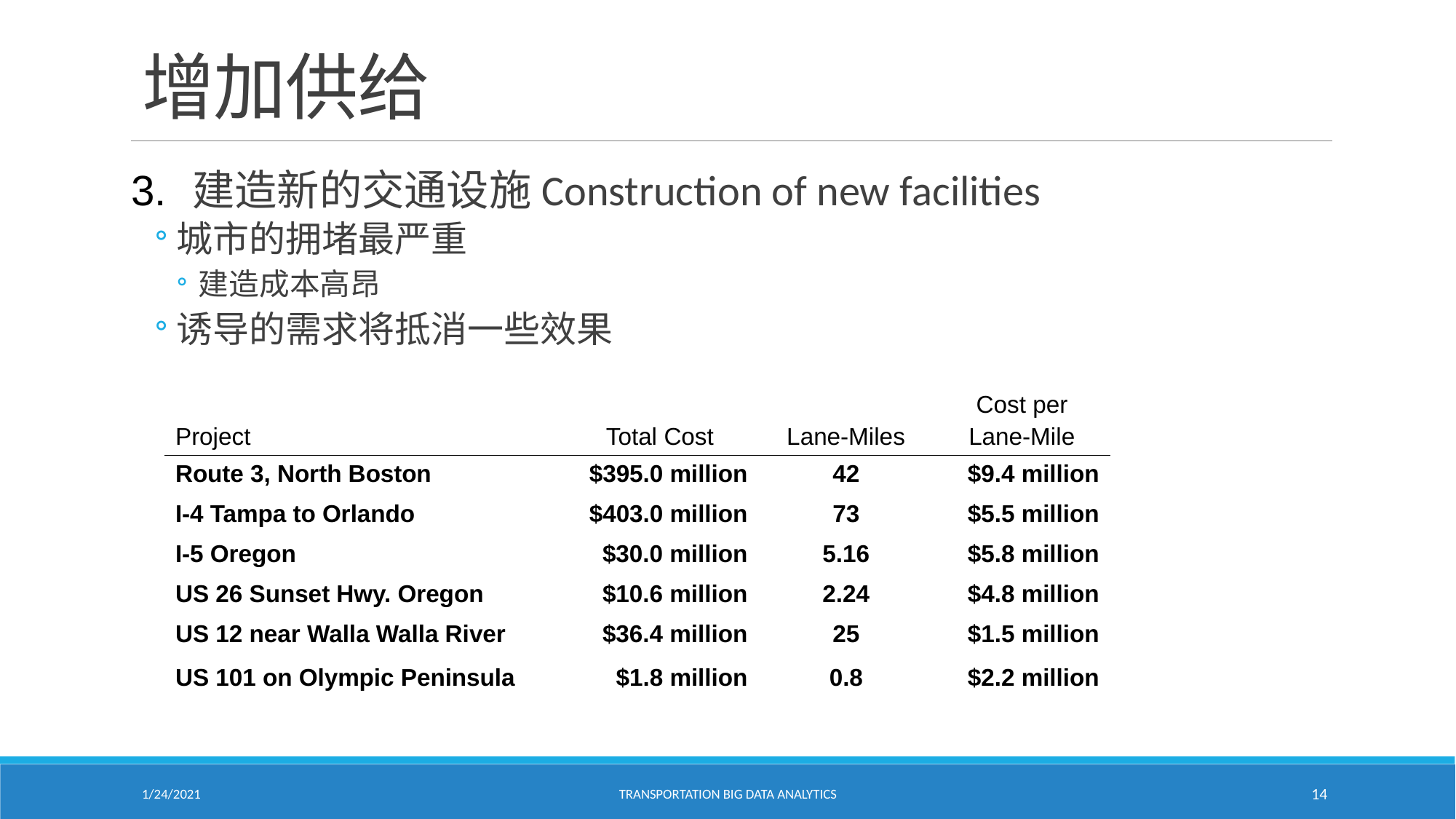

# 增加供给
建造新的交通设施Construction of new facilities
城市的拥堵最严重
建造成本高昂
诱导的需求将抵消一些效果
| Project | Total Cost | Lane-Miles | Cost per Lane-Mile |
| --- | --- | --- | --- |
| Route 3, North Boston | $395.0 million | 42 | $9.4 million |
| I-4 Tampa to Orlando | $403.0 million | 73 | $5.5 million |
| I-5 Oregon | $30.0 million | 5.16 | $5.8 million |
| US 26 Sunset Hwy. Oregon | $10.6 million | 2.24 | $4.8 million |
| US 12 near Walla Walla River | $36.4 million | 25 | $1.5 million |
| US 101 on Olympic Peninsula | $1.8 million | 0.8 | $2.2 million |
1/24/2021
Transportation Big Data Analytics
14